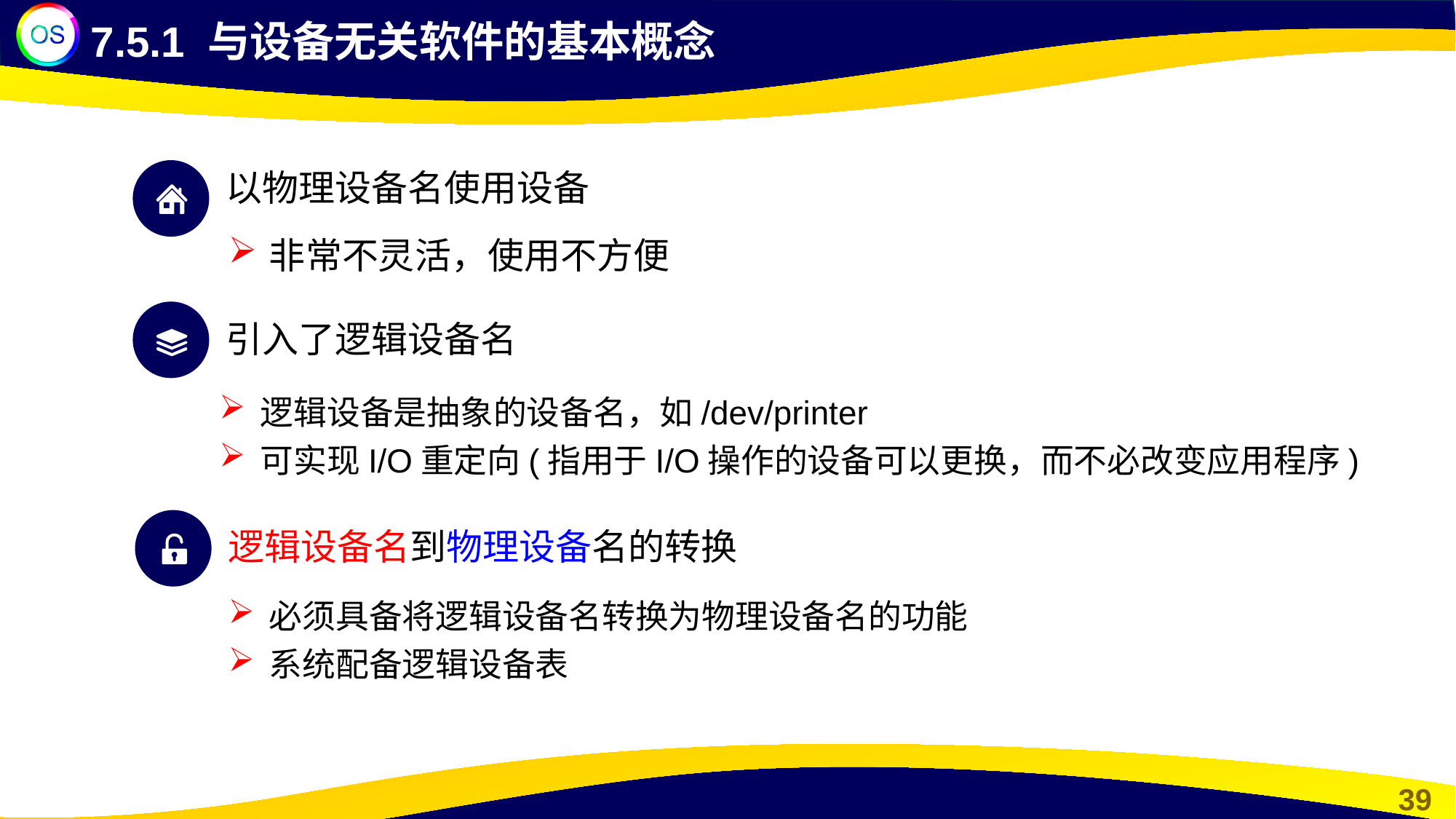

7.5.1 与设备无关软件的基本概念

以物理设备名使用设备

非常不灵活，使用不方便

引入了逻辑设备名

逻辑设备是抽象的设备名，如/dev/printer
可实现I/O重定向(指用于I/O操作的设备可以更换，而不必改变应用程序)

逻辑设备名到物理设备名的转换

必须具备将逻辑设备名转换为物理设备名的功能
系统配备逻辑设备表